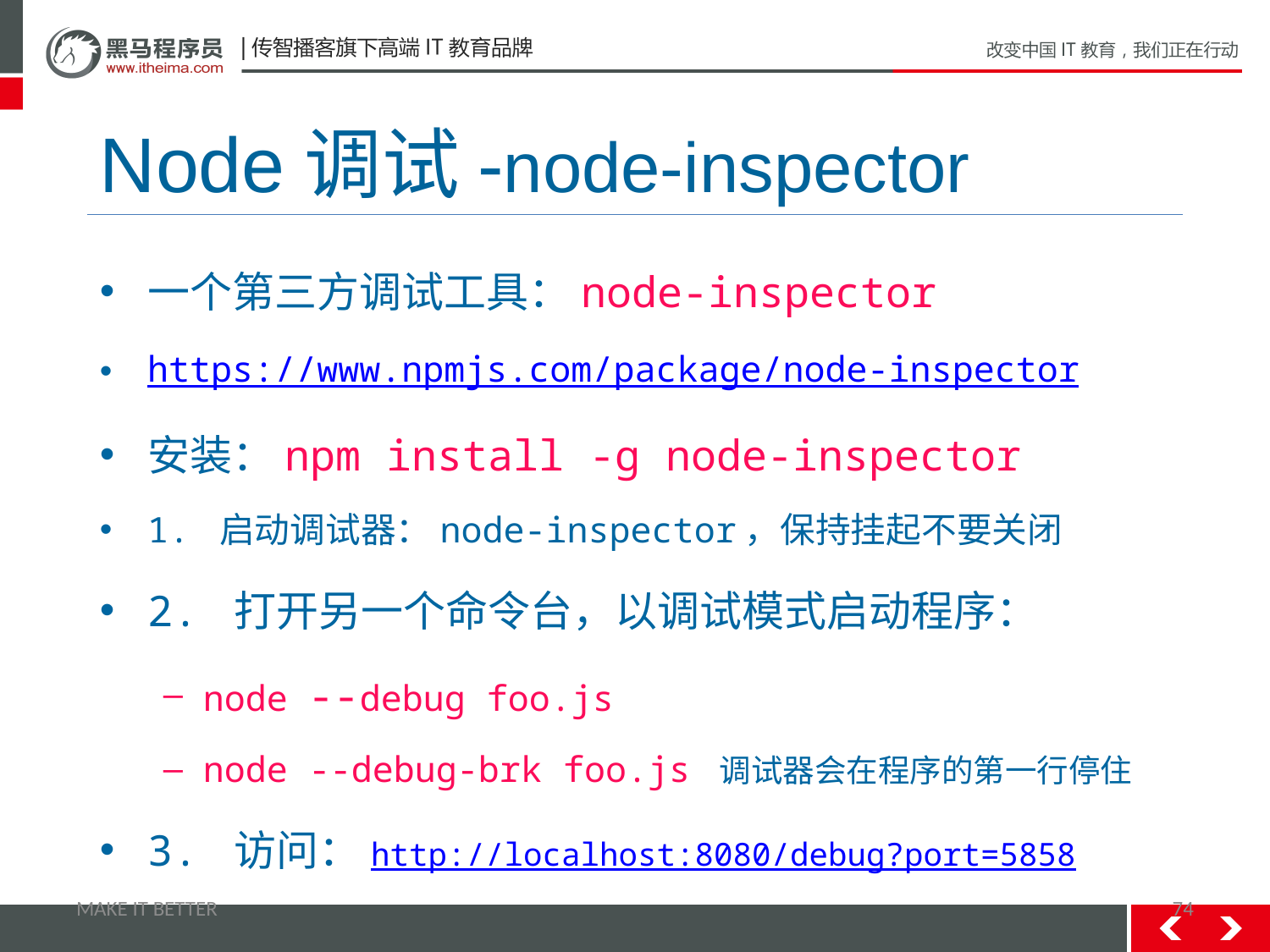

# Node调试-node-inspector
一个第三方调试工具：node-inspector
https://www.npmjs.com/package/node-inspector
安装：npm install -g node-inspector
1. 启动调试器：node-inspector，保持挂起不要关闭
2. 打开另一个命令台，以调试模式启动程序：
node --debug foo.js
node --debug-brk foo.js 调试器会在程序的第一行停住
3. 访问：http://localhost:8080/debug?port=5858

MAKE IT BETTER
74